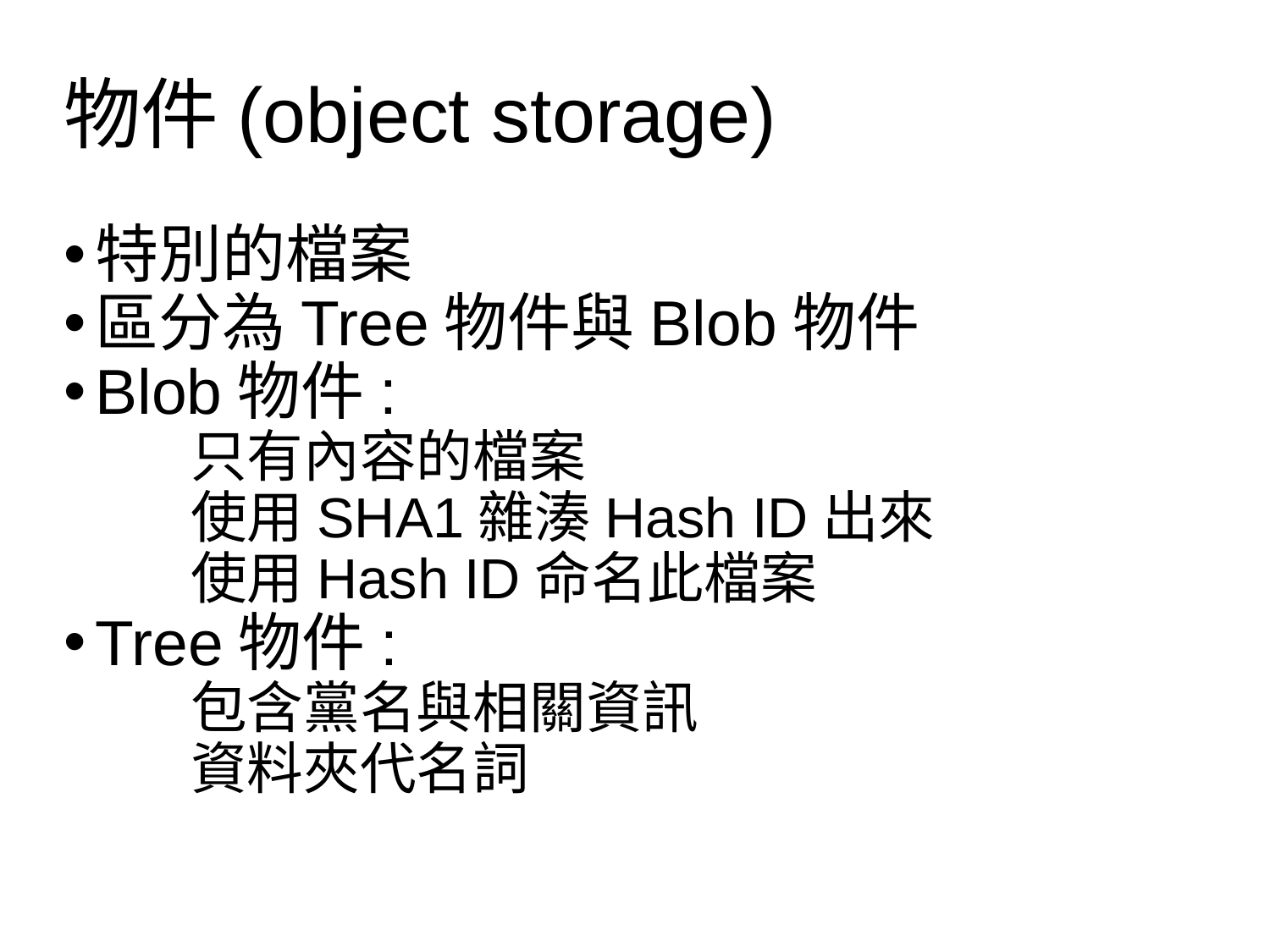

物件(object storage)
特別的檔案
區分為Tree物件與Blob物件
Blob物件:
	只有內容的檔案
	使用SHA1雜湊Hash ID出來
	使用Hash ID命名此檔案
Tree物件:
	包含黨名與相關資訊
	資料夾代名詞